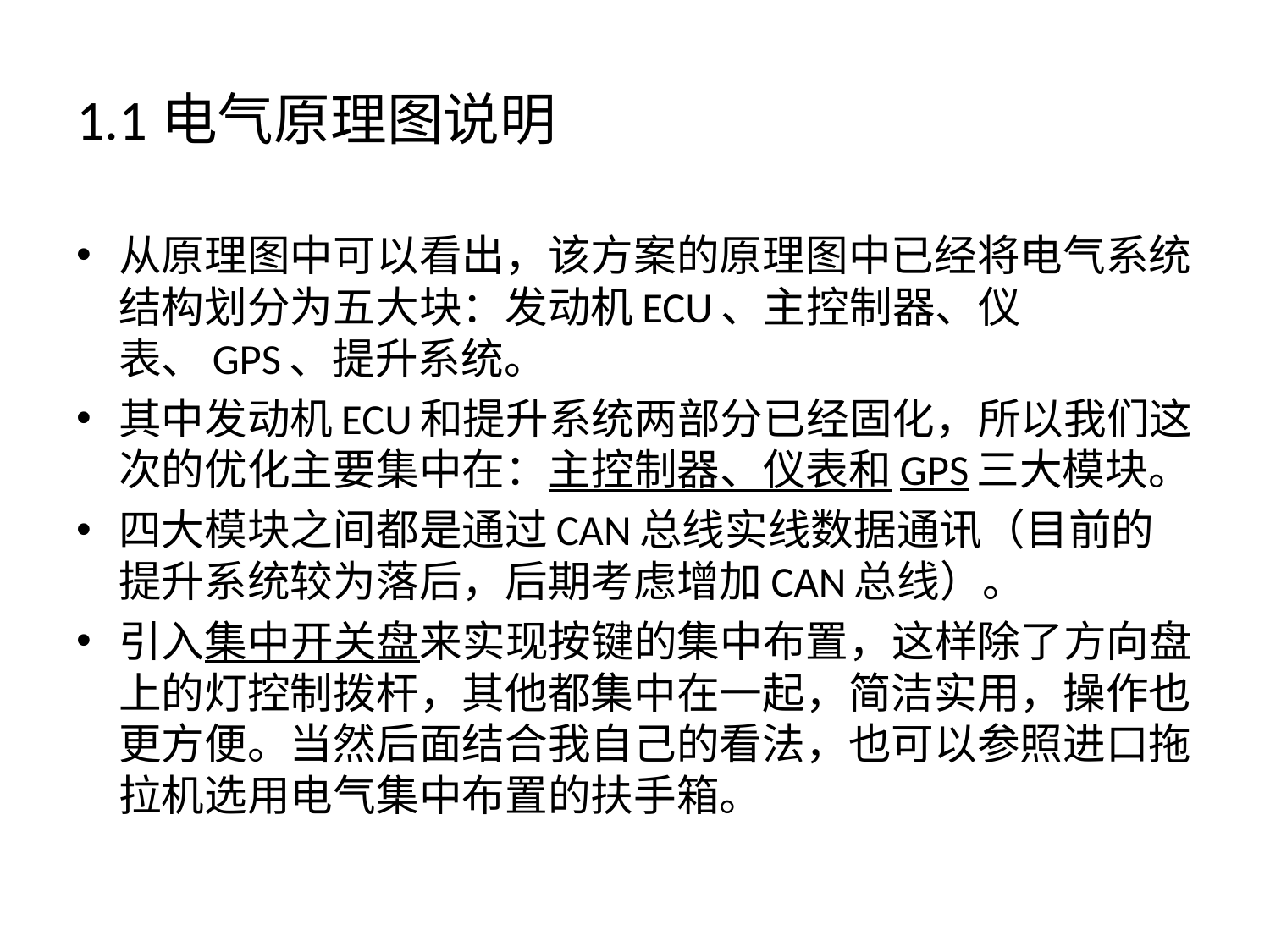

# 1.1电气原理图说明
从原理图中可以看出，该方案的原理图中已经将电气系统结构划分为五大块：发动机ECU、主控制器、仪表、GPS、提升系统。
其中发动机ECU和提升系统两部分已经固化，所以我们这次的优化主要集中在：主控制器、仪表和GPS三大模块。
四大模块之间都是通过CAN总线实线数据通讯（目前的提升系统较为落后，后期考虑增加CAN总线）。
引入集中开关盘来实现按键的集中布置，这样除了方向盘上的灯控制拨杆，其他都集中在一起，简洁实用，操作也更方便。当然后面结合我自己的看法，也可以参照进口拖拉机选用电气集中布置的扶手箱。